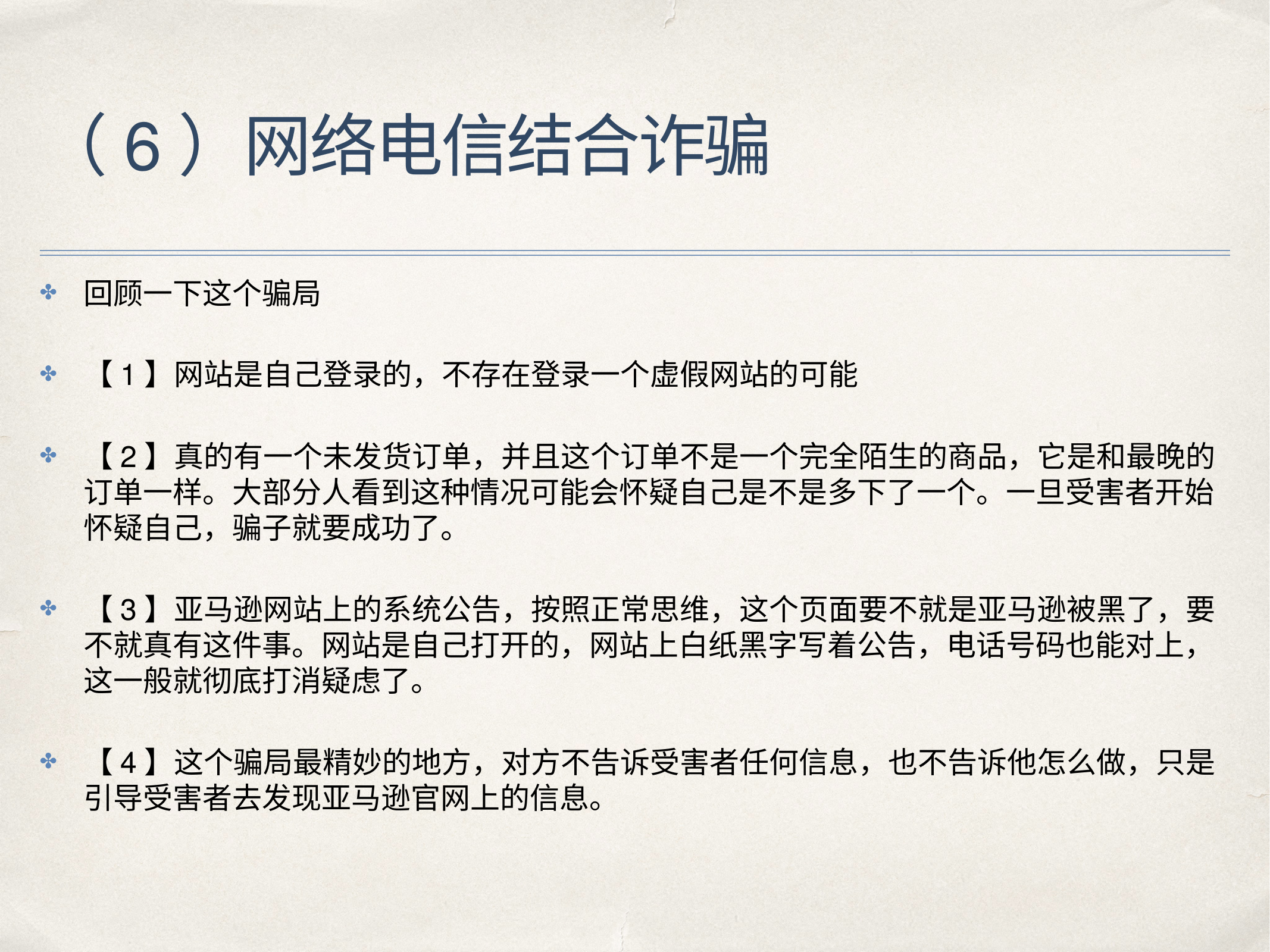

36
# （6）网络电信结合诈骗
回顾一下这个骗局
【1】网站是自己登录的，不存在登录一个虚假网站的可能
【2】真的有一个未发货订单，并且这个订单不是一个完全陌生的商品，它是和最晚的订单一样。大部分人看到这种情况可能会怀疑自己是不是多下了一个。一旦受害者开始怀疑自己，骗子就要成功了。
【3】亚马逊网站上的系统公告，按照正常思维，这个页面要不就是亚马逊被黑了，要不就真有这件事。网站是自己打开的，网站上白纸黑字写着公告，电话号码也能对上，这一般就彻底打消疑虑了。
【4】这个骗局最精妙的地方，对方不告诉受害者任何信息，也不告诉他怎么做，只是引导受害者去发现亚马逊官网上的信息。